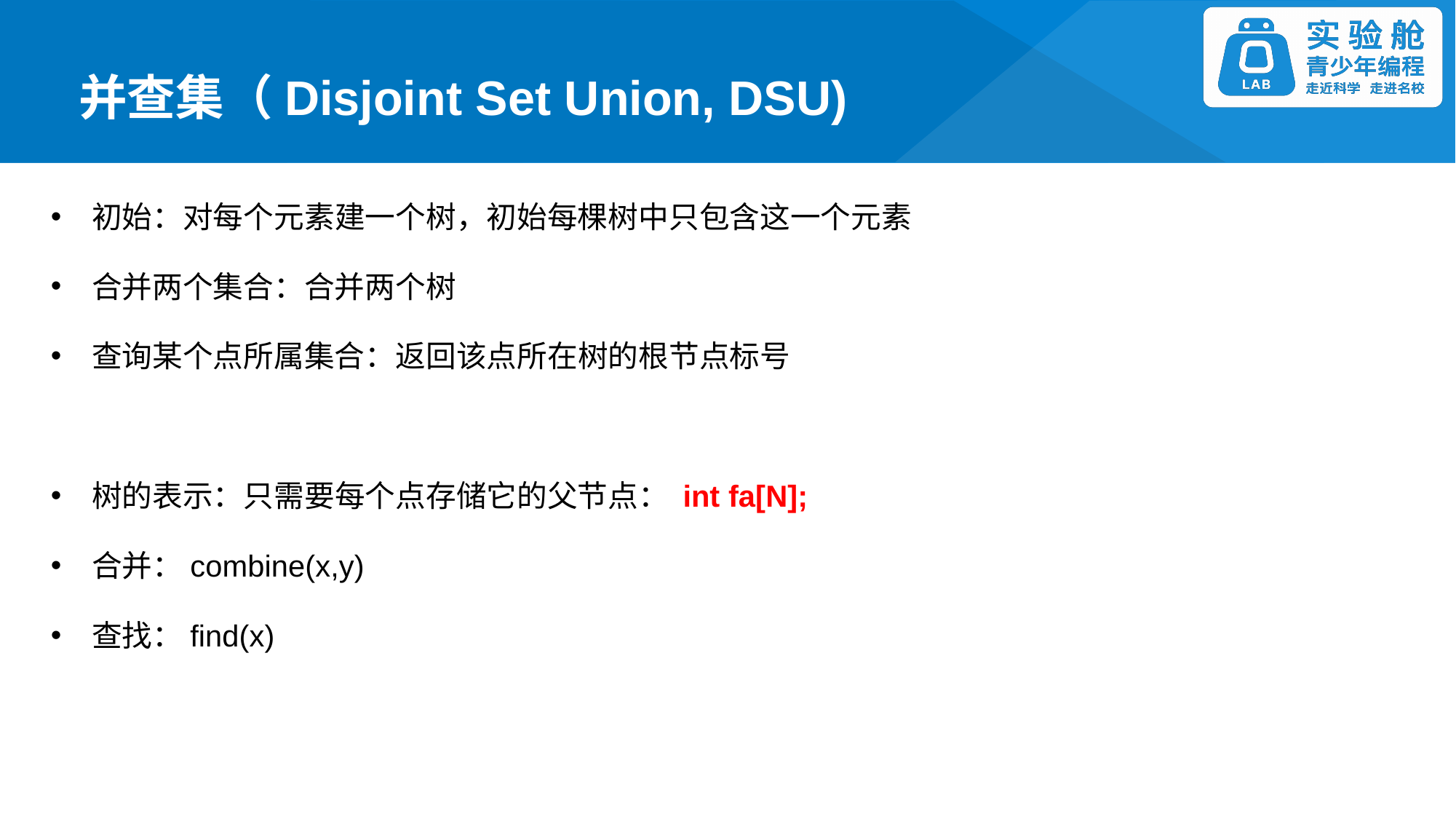

并查集（Disjoint Set Union, DSU)
初始：对每个元素建一个树，初始每棵树中只包含这一个元素
合并两个集合：合并两个树
查询某个点所属集合：返回该点所在树的根节点标号

树的表示：只需要每个点存储它的父节点： int fa[N];
合并：combine(x,y)
查找：find(x)